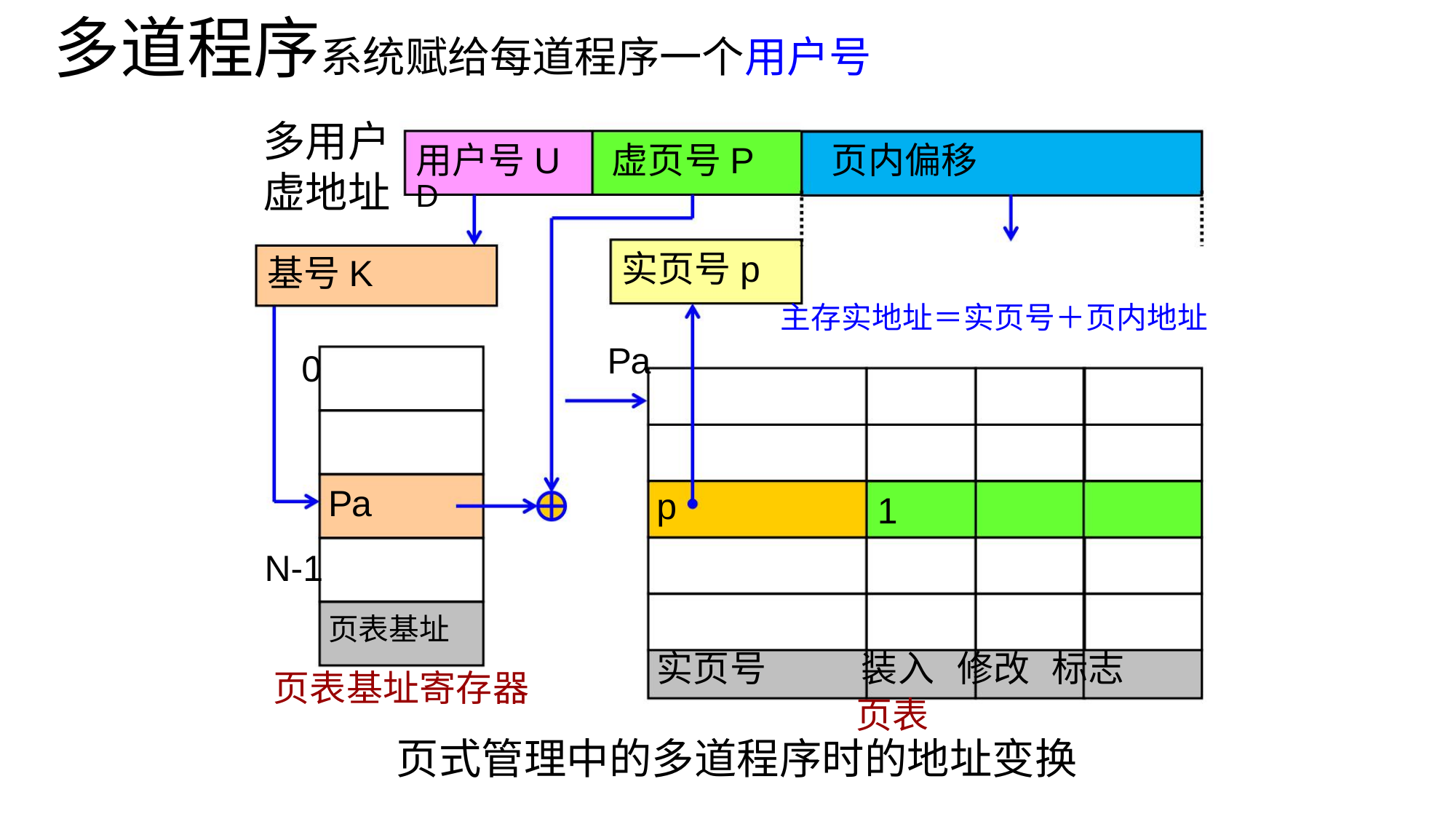

多道程序系统赋给每道程序一个用户号
多用户
虚地址
用户号U 虚页号P 页内偏移D
实页号p
基号K
主存实地址＝实页号＋页内地址
Pa
0
Pa
p
1
N-1
页表基址
实页号 装入 修改 标志
页表
页式管理中的多道程序时的地址变换
页表基址寄存器